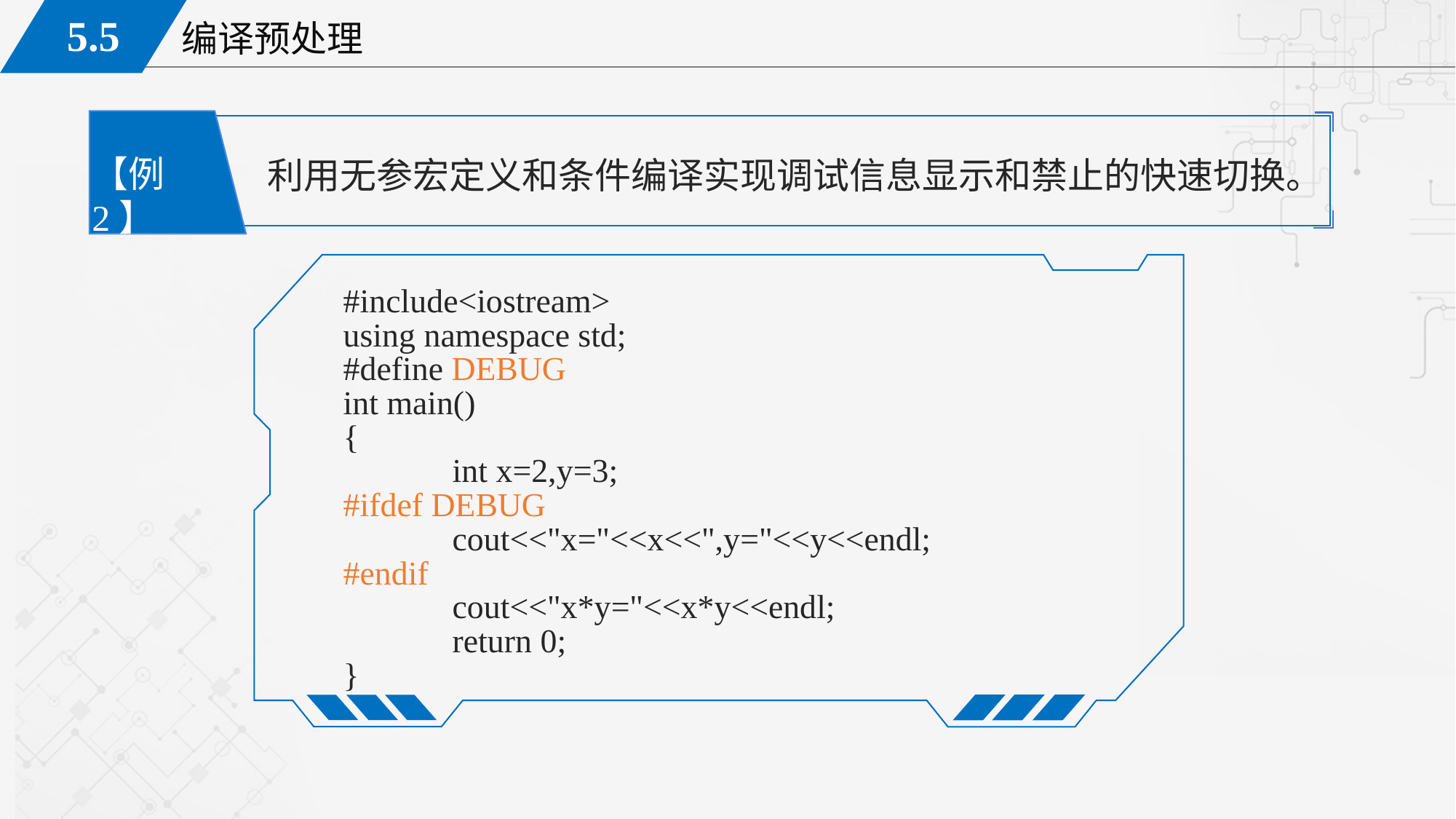

【例2】
利用无参宏定义和条件编译实现调试信息显示和禁止的快速切换。

#include<iostream>
using namespace std;
#define DEBUG
int main()
{
	int x=2,y=3;
#ifdef DEBUG
	cout<<"x="<<x<<",y="<<y<<endl;
#endif
	cout<<"x*y="<<x*y<<endl;
	return 0;
}